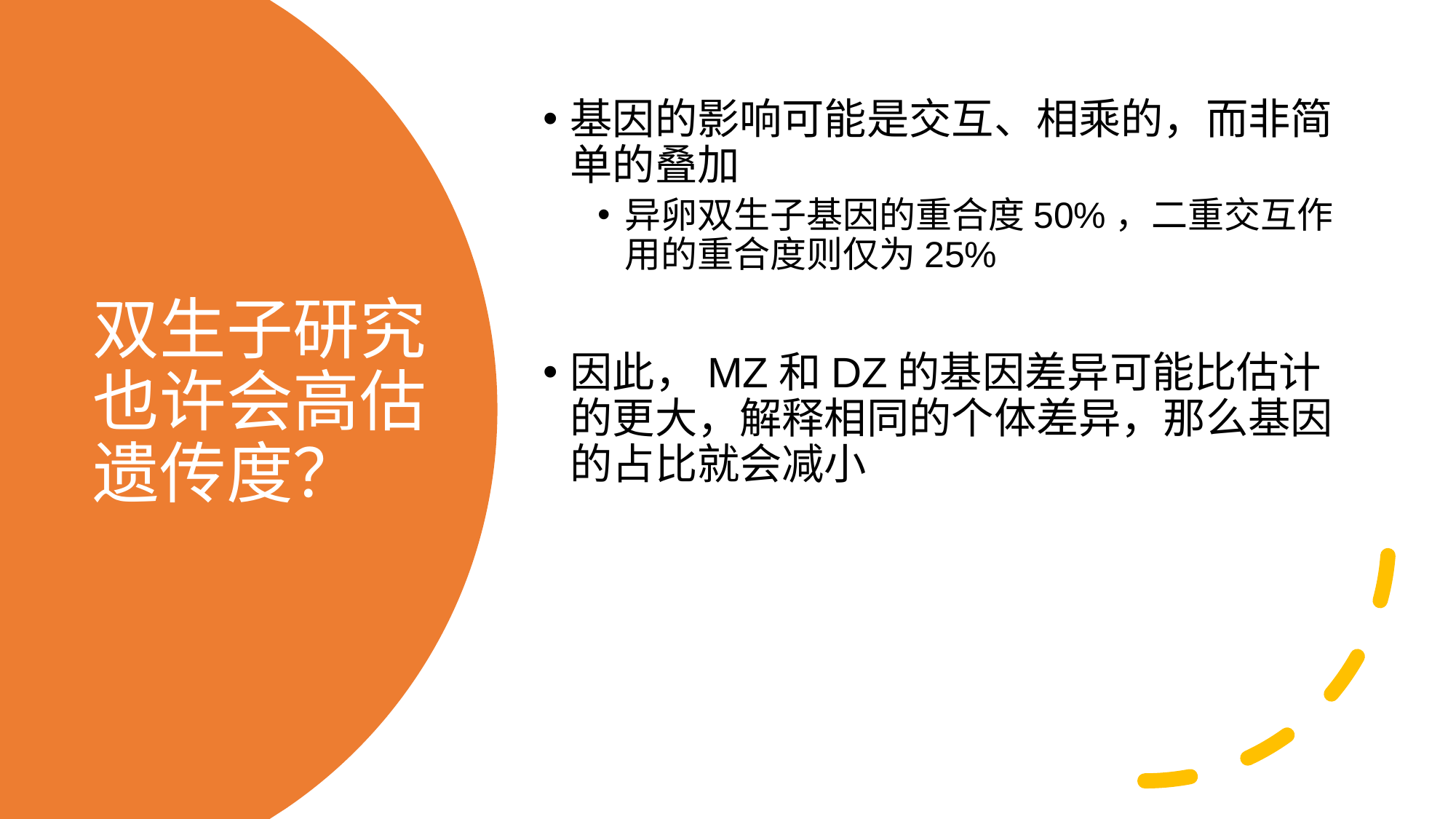

基因的影响可能是交互、相乘的，而非简单的叠加
异卵双生子基因的重合度50%，二重交互作用的重合度则仅为25%

因此，MZ和DZ的基因差异可能比估计的更大，解释相同的个体差异，那么基因的占比就会减小
# 双生子研究也许会高估遗传度？